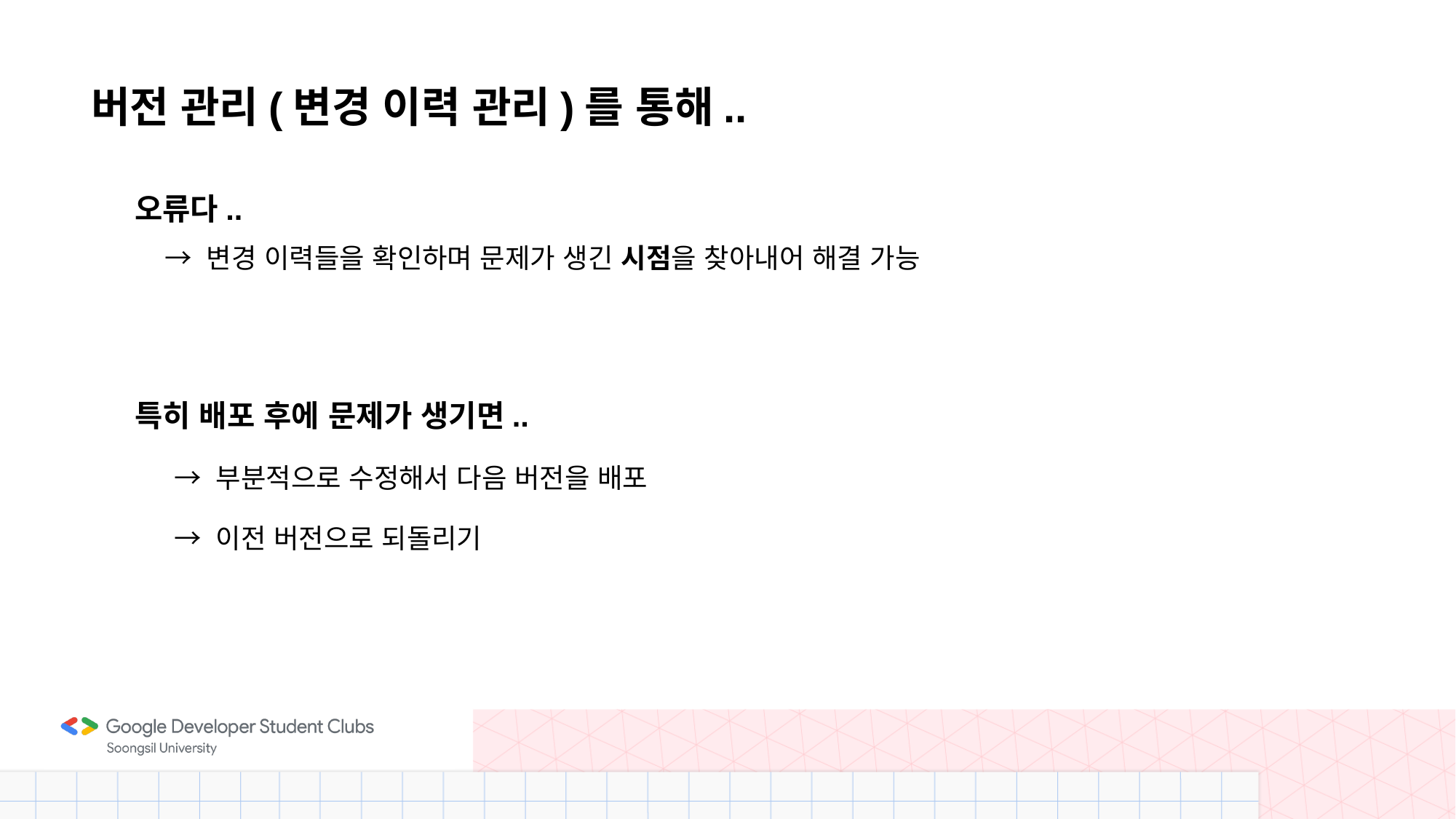

버전 관리(변경 이력 관리)를 통해..
오류다..
→ 변경 이력들을 확인하며 문제가 생긴 시점을 찾아내어 해결 가능
특히 배포 후에 문제가 생기면..
→ 부분적으로 수정해서 다음 버전을 배포
→ 이전 버전으로 되돌리기